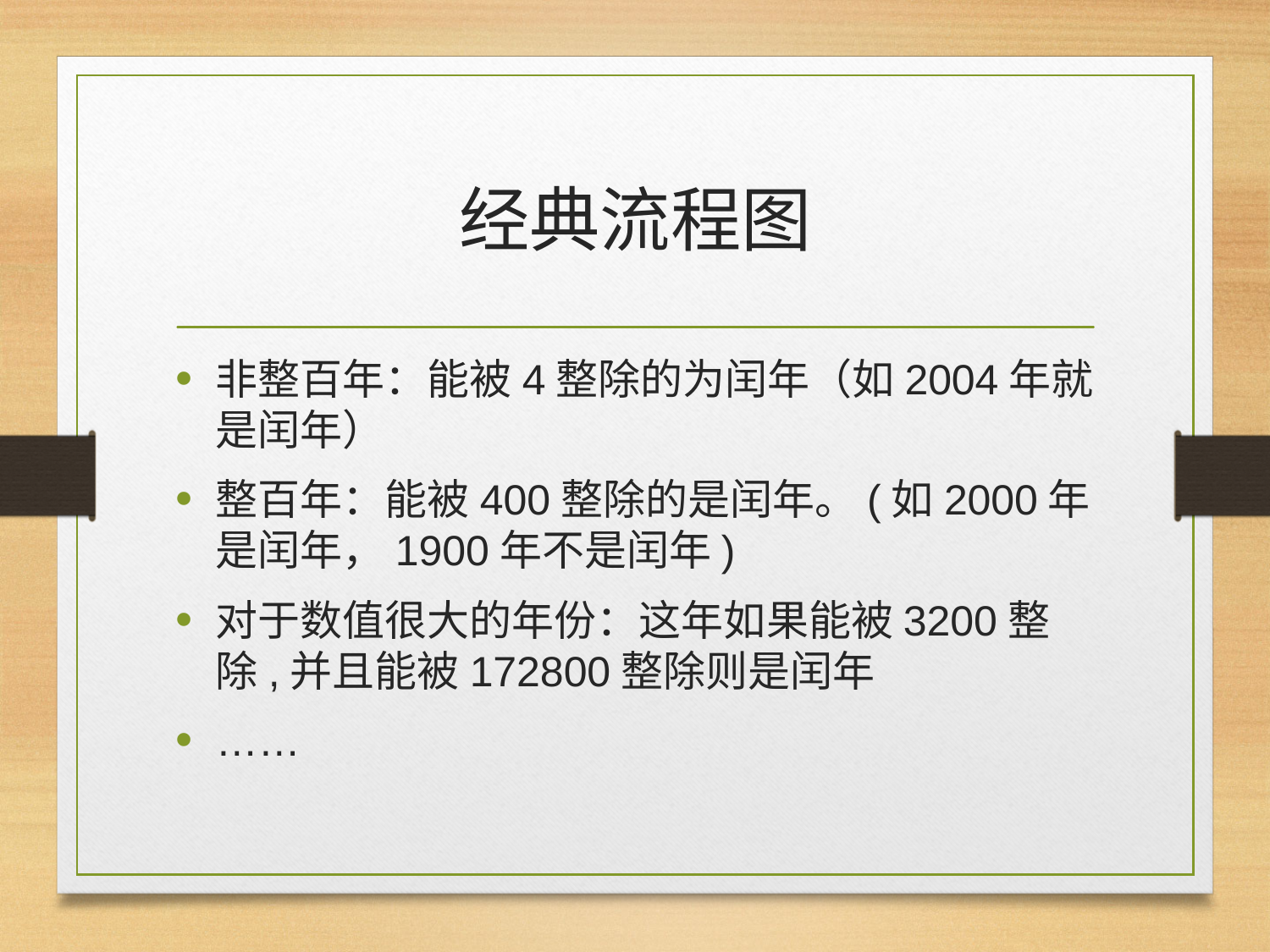

# 经典流程图
非整百年：能被4整除的为闰年（如2004年就是闰年）
整百年：能被400整除的是闰年。(如2000年是闰年，1900年不是闰年)
对于数值很大的年份：这年如果能被3200整除,并且能被172800整除则是闰年
……